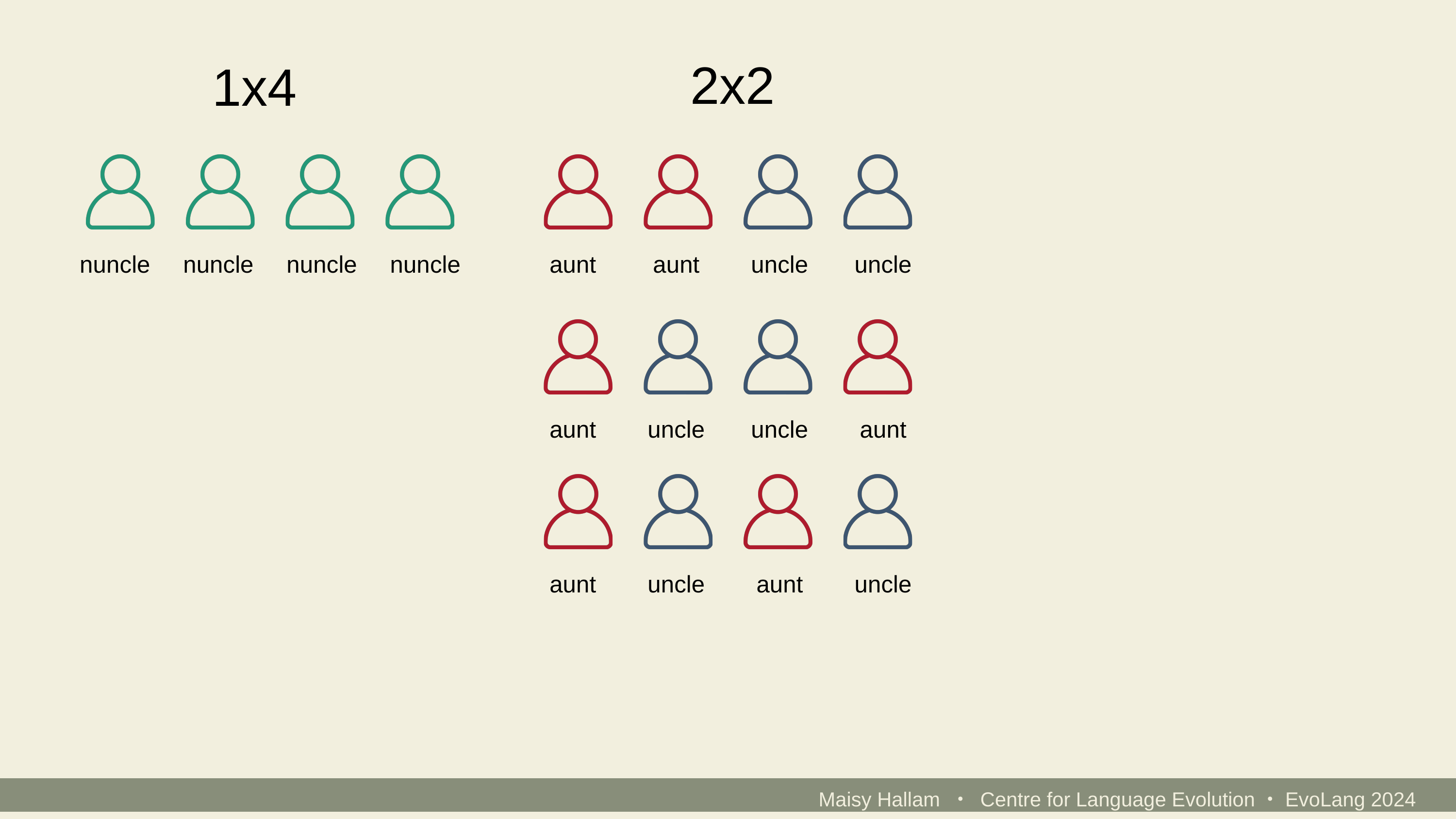

2x2
1x4

nuncle
nuncle
nuncle
nuncle
aunt
aunt
uncle
uncle

aunt
uncle
uncle
aunt

aunt
uncle
aunt
uncle

Maisy Hallam ・ Centre for Language Evolution・EvoLang 2024